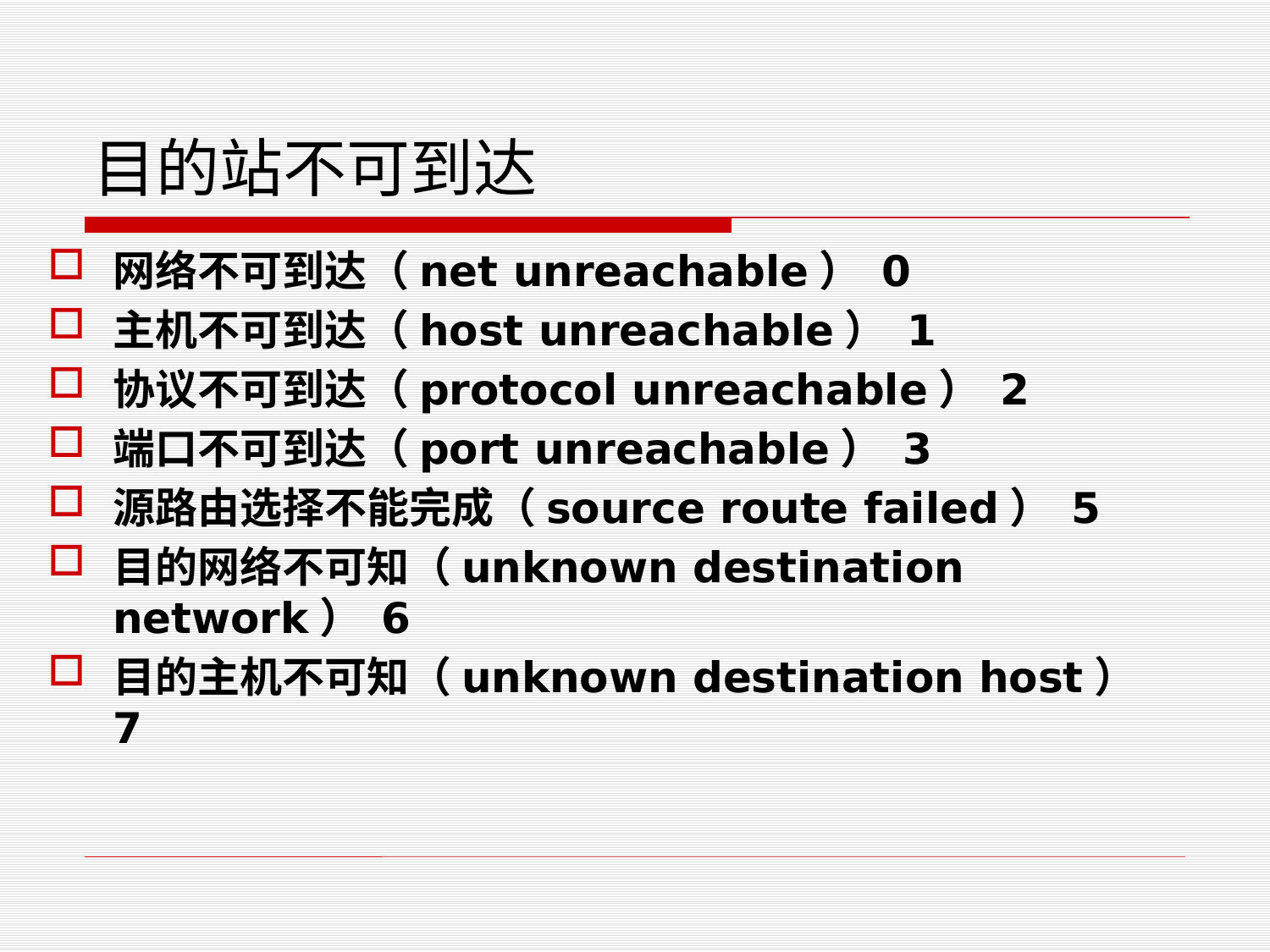

# 目的站不可到达
网络不可到达（net unreachable） 0
主机不可到达（host unreachable） 1
协议不可到达（protocol unreachable） 2
端口不可到达（port unreachable） 3
源路由选择不能完成（source route failed） 5
目的网络不可知（unknown destination network） 6
目的主机不可知（unknown destination host）7